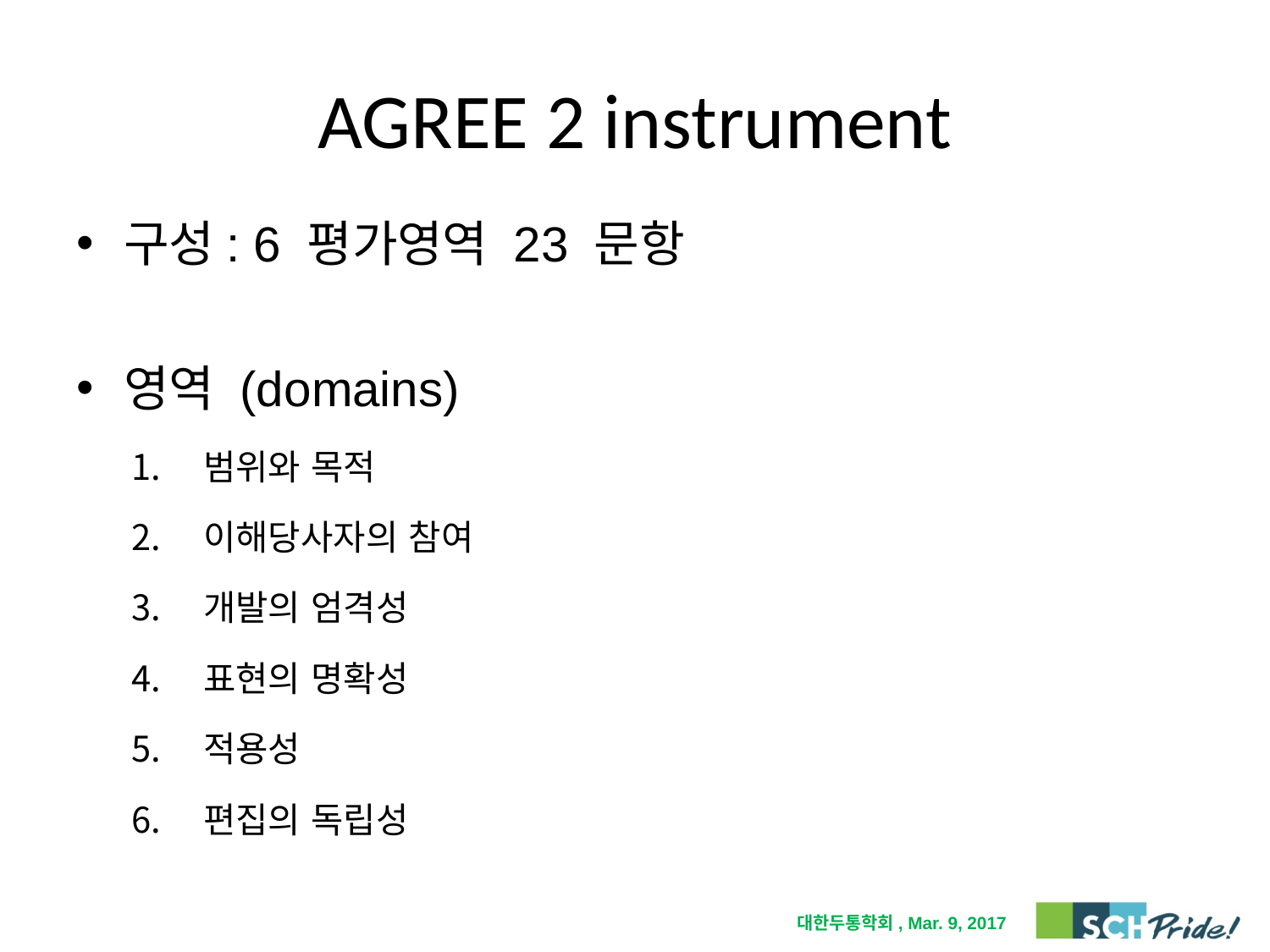

# AGREE 2 instrument
구성: 6 평가영역 23 문항

영역 (domains)
범위와 목적
이해당사자의 참여
개발의 엄격성
표현의 명확성
적용성
편집의 독립성